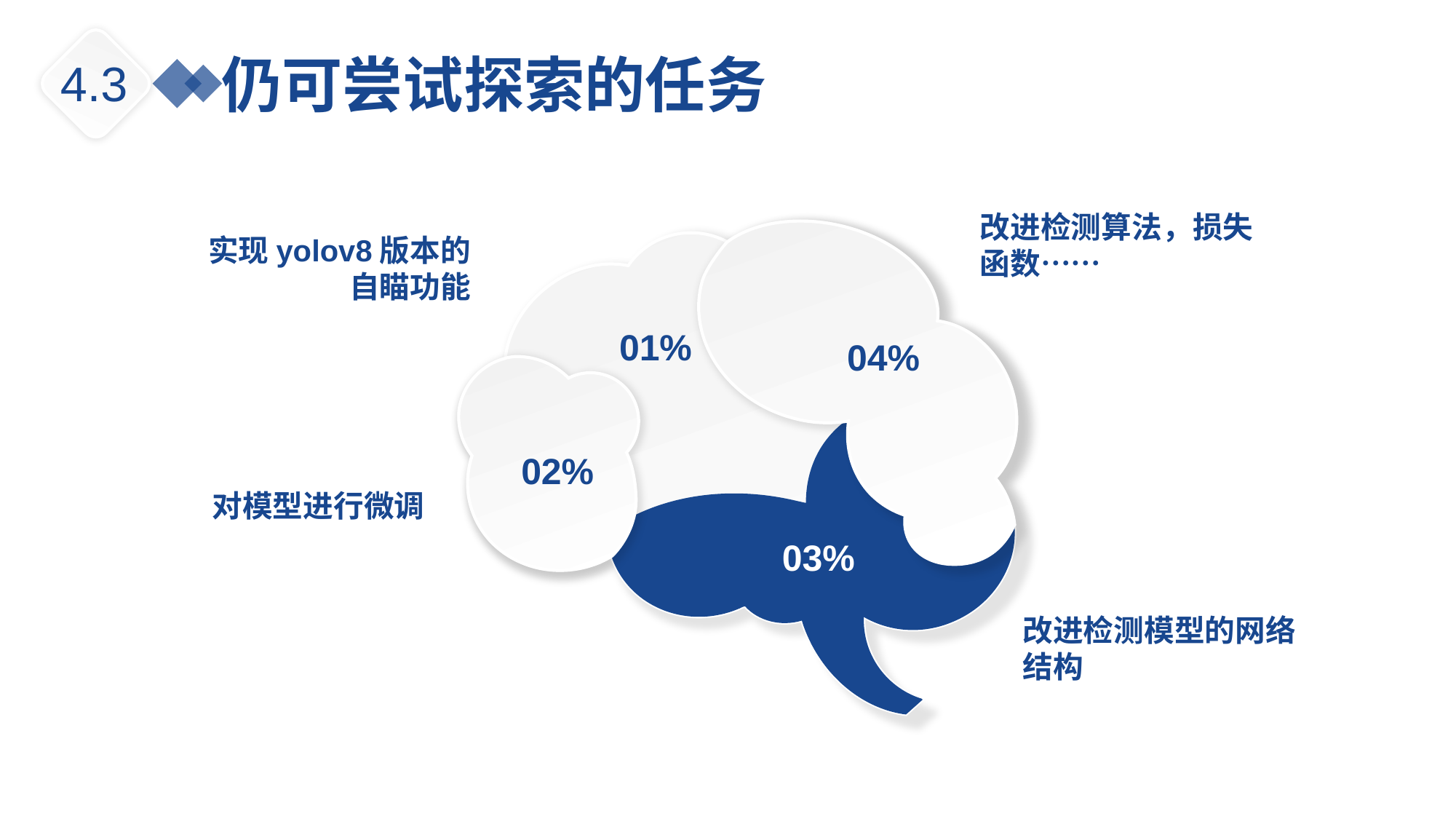

仍可尝试探索的任务

4.3

改进检测算法，损失函数……

实现yolov8版本的自瞄功能
01%
04%

02%
对模型进行微调
03%
改进检测模型的网络结构